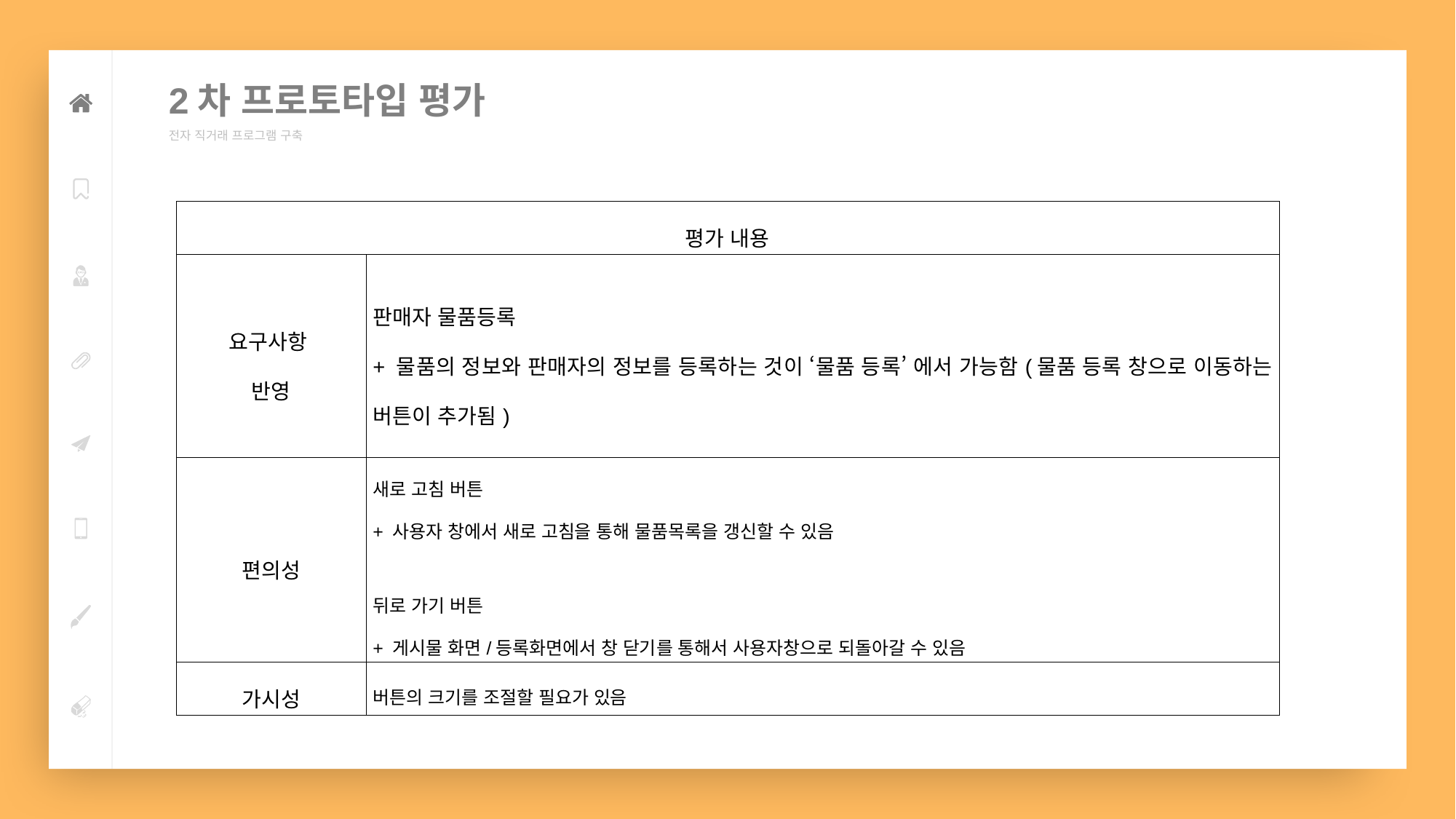

2차 프로토타입 평가
전자 직거래 프로그램 구축
문

| 평가 내용 |  |
| --- | --- |
| 요구사항 반영 | 판매자 물품등록 + 물품의 정보와 판매자의 정보를 등록하는 것이 ‘물품 등록’ 에서 가능함(물품 등록 창으로 이동하는 버튼이 추가됨) |
| 편의성 | 새로 고침 버튼 + 사용자 창에서 새로 고침을 통해 물품목록을 갱신할 수 있음 뒤로 가기 버튼 + 게시물 화면/등록화면에서 창 닫기를 통해서 사용자창으로 되돌아갈 수 있음 |
| 가시성 | 버튼의 크기를 조절할 필요가 있음 |